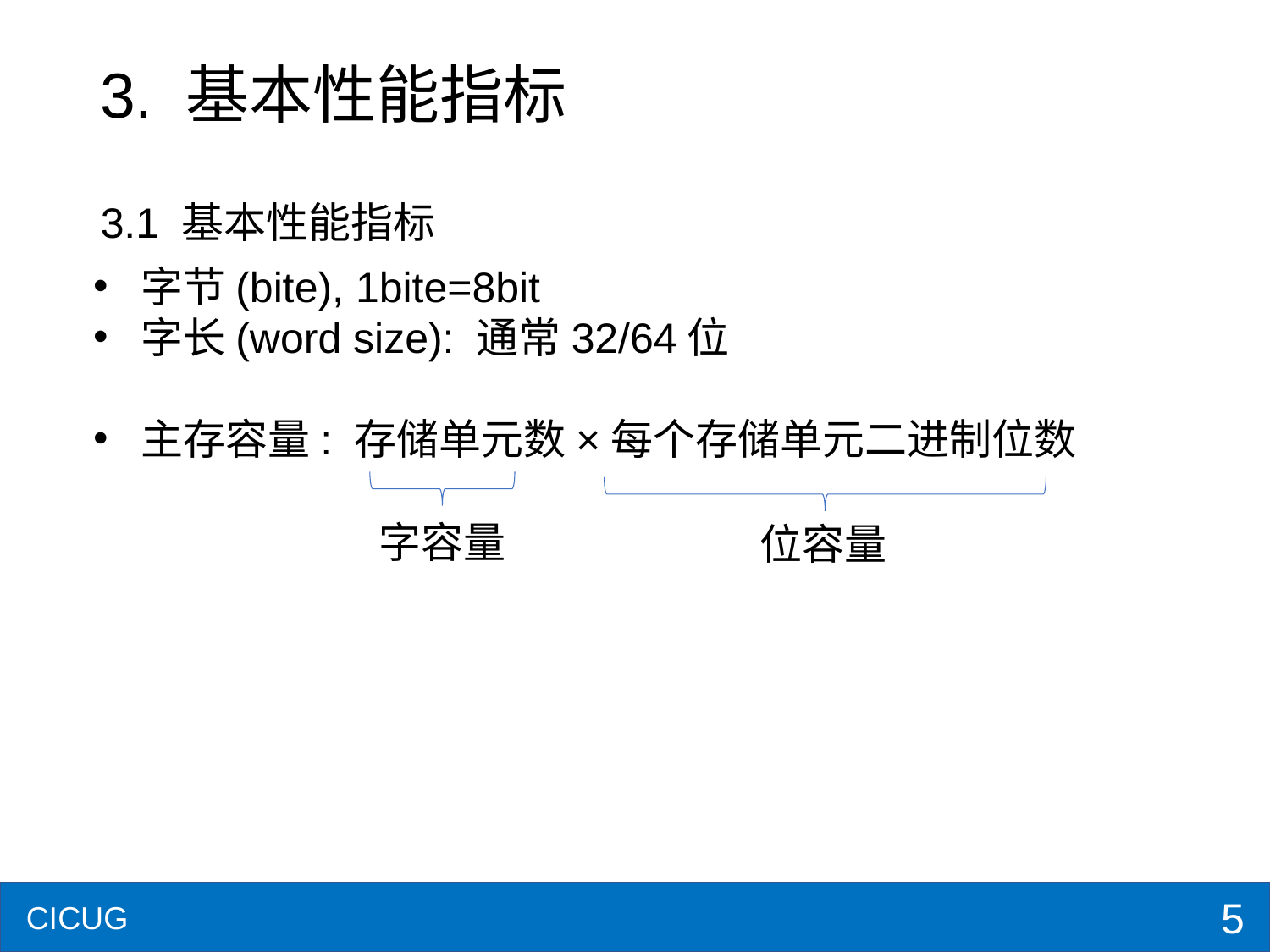

# 3. 基本性能指标
3.1 基本性能指标
字节(bite), 1bite=8bit
字长(word size): 通常32/64位

主存容量: 存储单元数×每个存储单元二进制位数

字容量
位容量
5